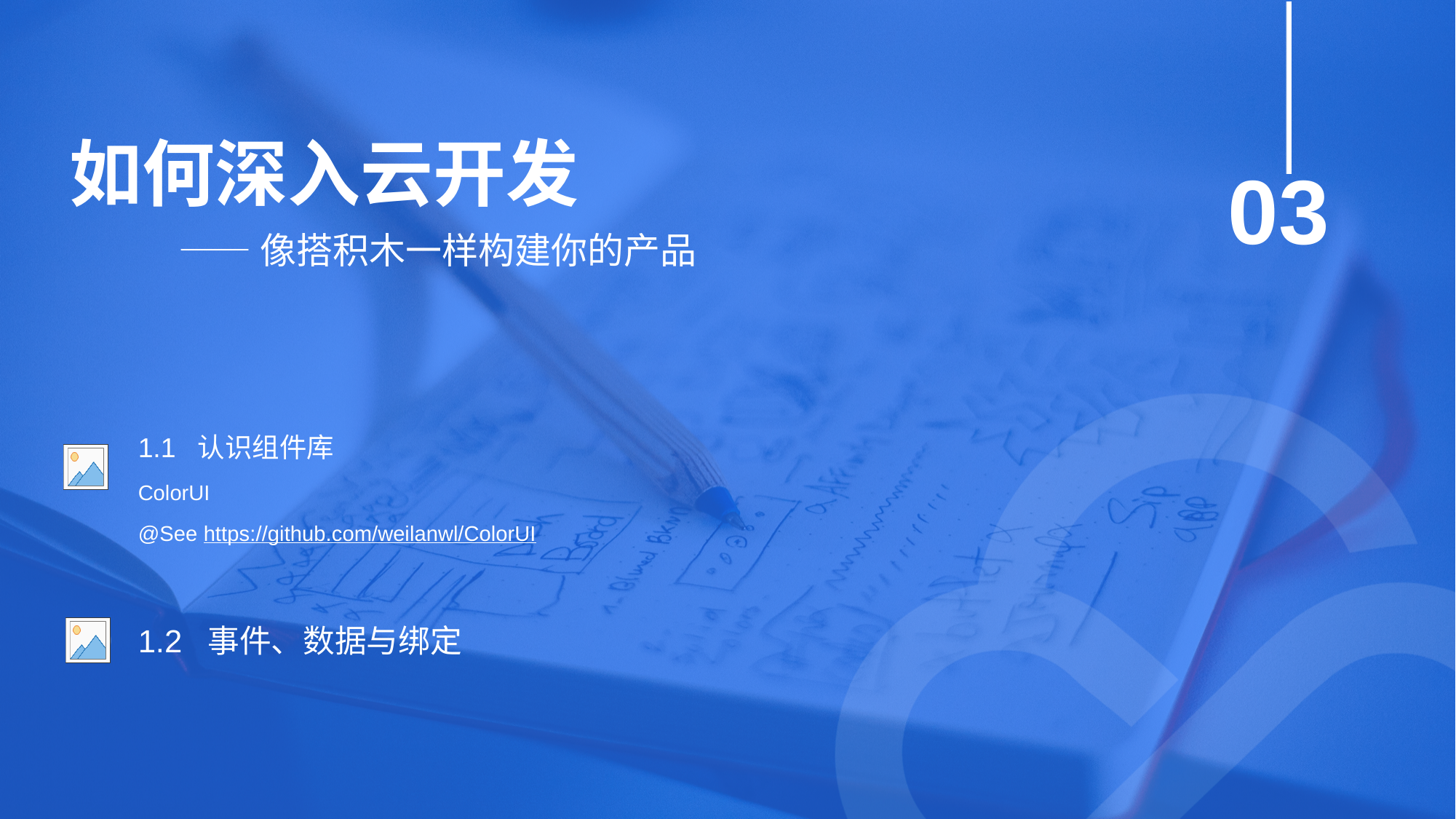

# 如何深入云开发
03
	——像搭积木一样构建你的产品

1.1  认识组件库

ColorUI
@See https://github.com/weilanwl/ColorUI

1.2  事件、数据与绑定